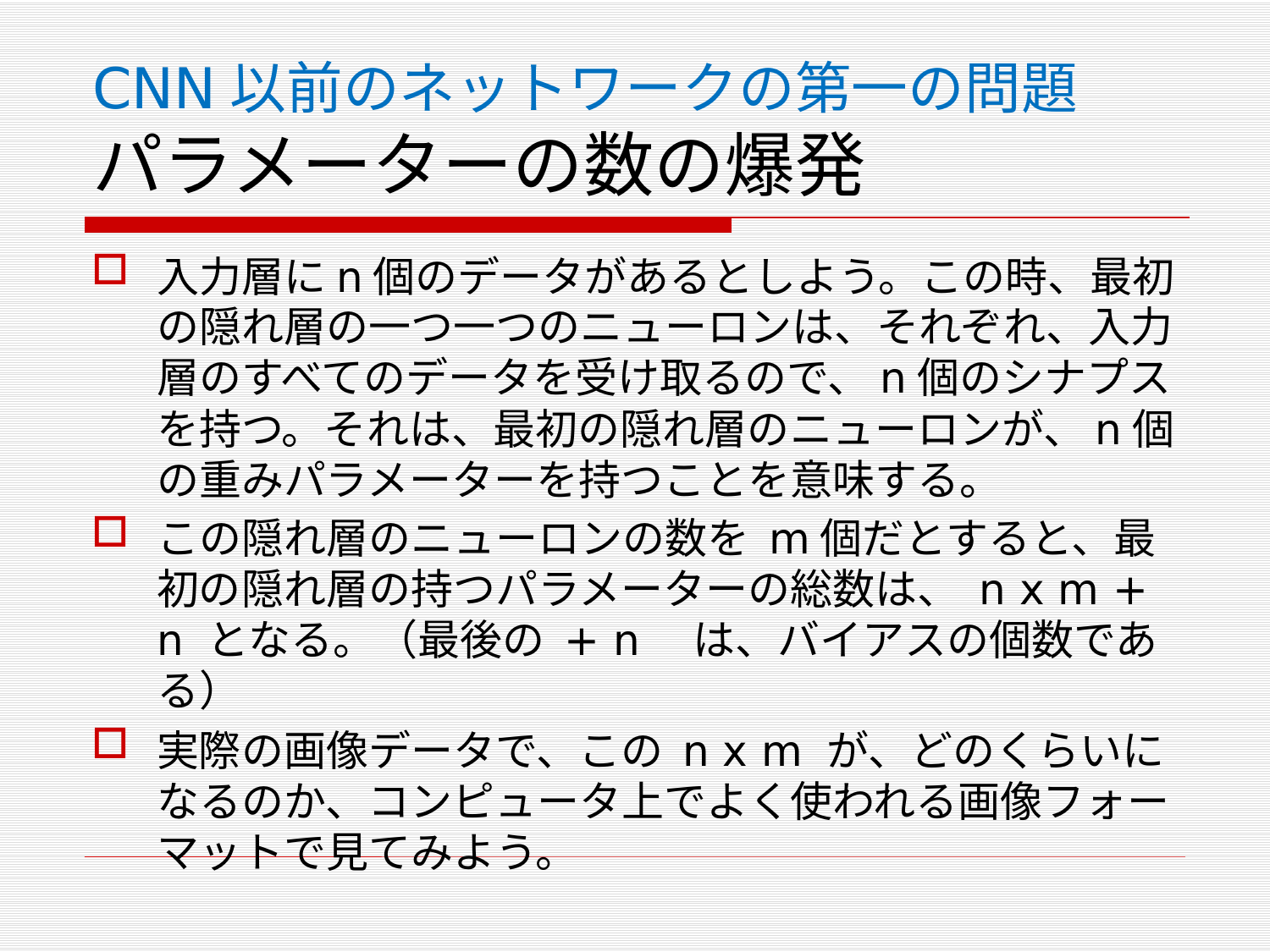

# CNN以前のネットワークの第一の問題 パラメーターの数の爆発
入力層にn個のデータがあるとしよう。この時、最初の隠れ層の一つ一つのニューロンは、それぞれ、入力層のすべてのデータを受け取るので、n個のシナプスを持つ。それは、最初の隠れ層のニューロンが、n個の重みパラメーターを持つことを意味する。
この隠れ層のニューロンの数を m個だとすると、最初の隠れ層の持つパラメーターの総数は、 n x m + n となる。（最後の + n　は、バイアスの個数である）
実際の画像データで、この n x m が、どのくらいになるのか、コンピュータ上でよく使われる画像フォーマットで見てみよう。